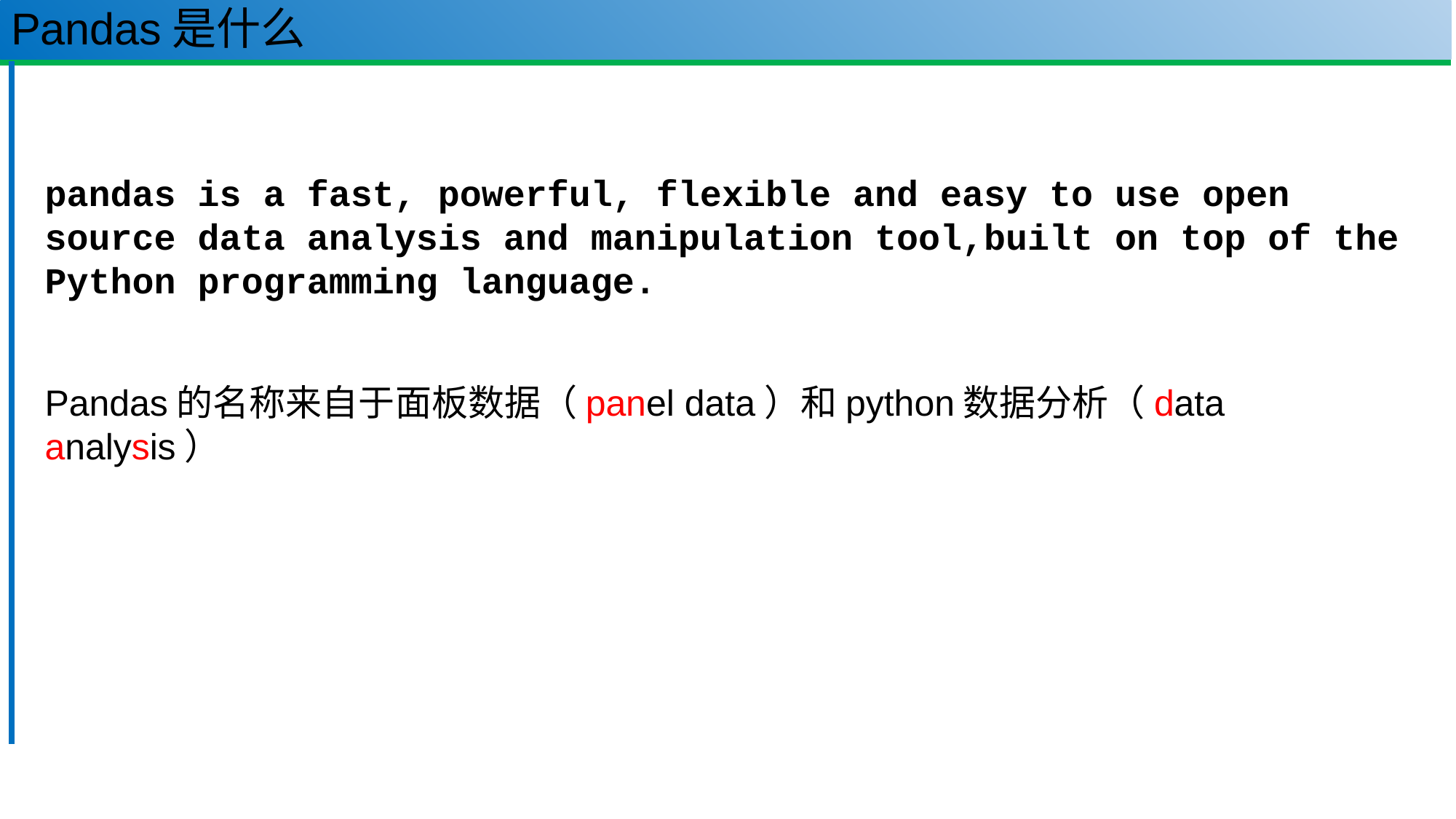

# Pandas是什么
pandas is a fast, powerful, flexible and easy to use open source data analysis and manipulation tool,built on top of the Python programming language.
Pandas的名称来自于面板数据（panel data）和python数据分析（data analysis）